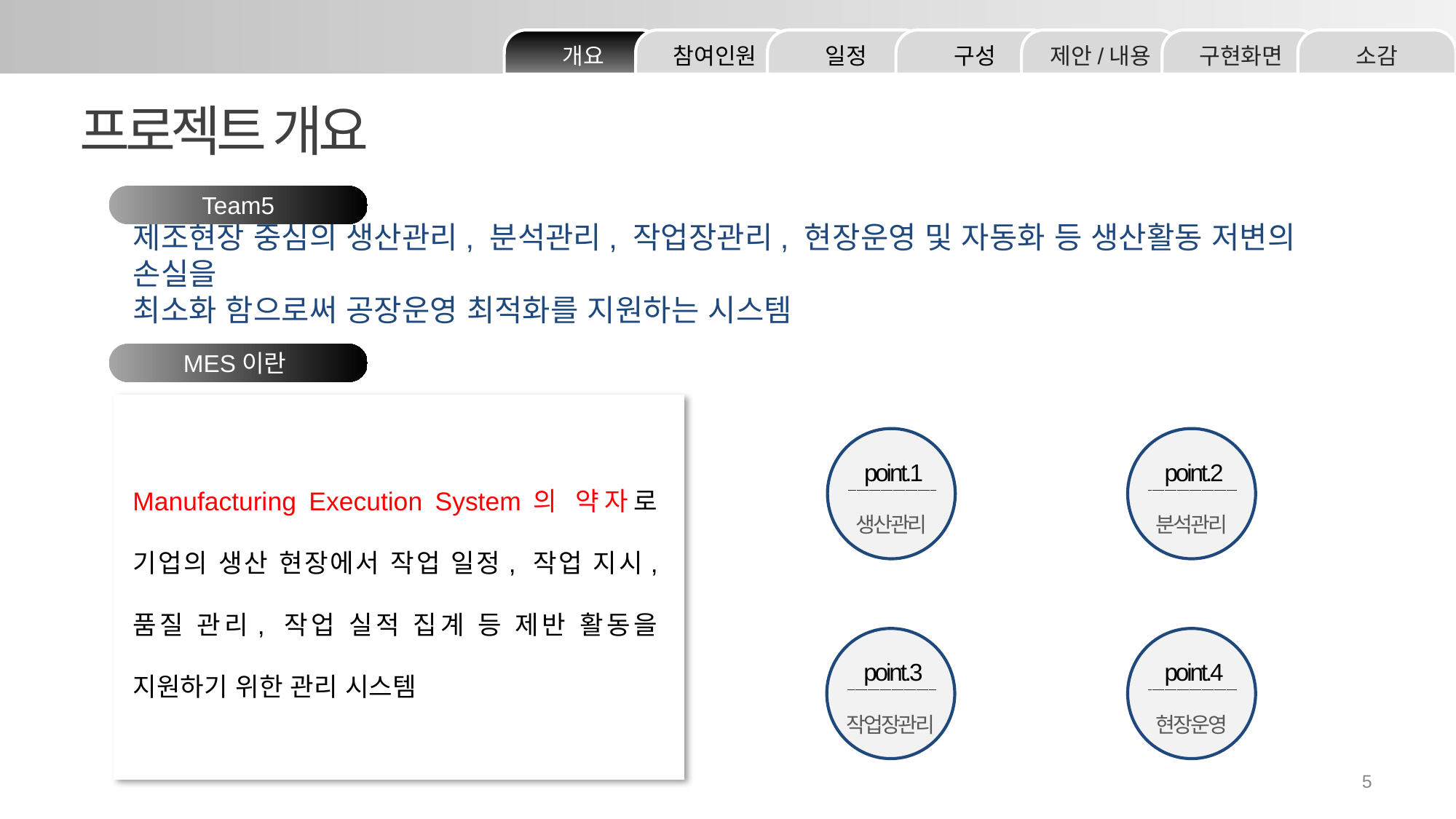

소감
구현화면
제안/내용
구성
일정
참여인원
개요

프로젝트 개요
Team5
제조현장 중심의 생산관리, 분석관리, 작업장관리, 현장운영 및 자동화 등 생산활동 저변의 손실을
최소화 함으로써 공장운영 최적화를 지원하는 시스템
MES이란

point.1
생산관리

point.2
분석관리
Manufacturing Execution System의 약자로 기업의 생산 현장에서 작업 일정, 작업 지시, 품질 관리, 작업 실적 집계 등 제반 활동을 지원하기 위한 관리 시스템

point.3
작업장관리

point.4
현장운영
5